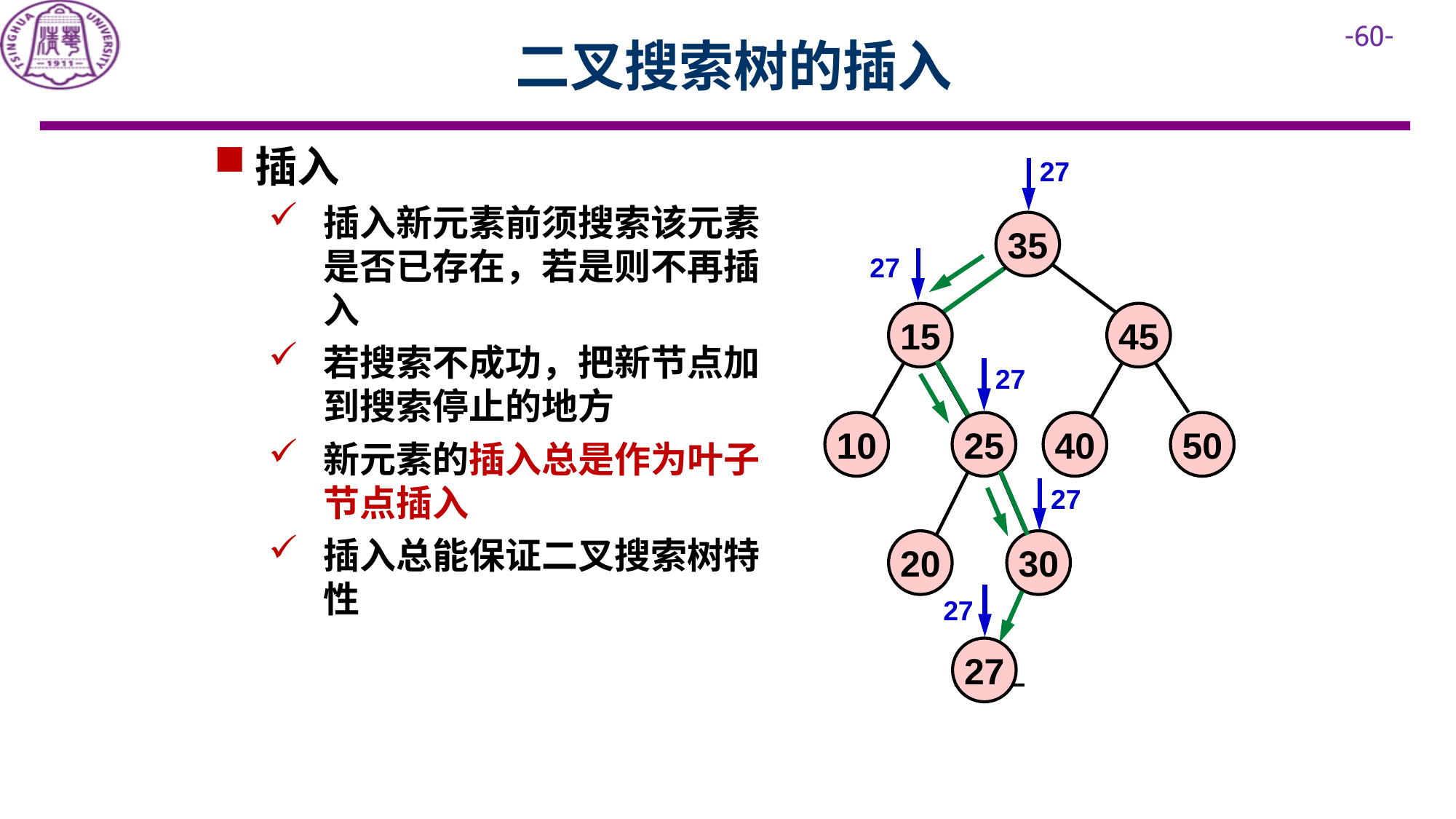

# 二叉搜索树的插入
插入
插入新元素前须搜索该元素是否已存在，若是则不再插入
若搜索不成功，把新节点加到搜索停止的地方
新元素的插入总是作为叶子节点插入
插入总能保证二叉搜索树特性

27

35
27

15
45
27

10
25
40
50

27

20
30

27

27
NULL